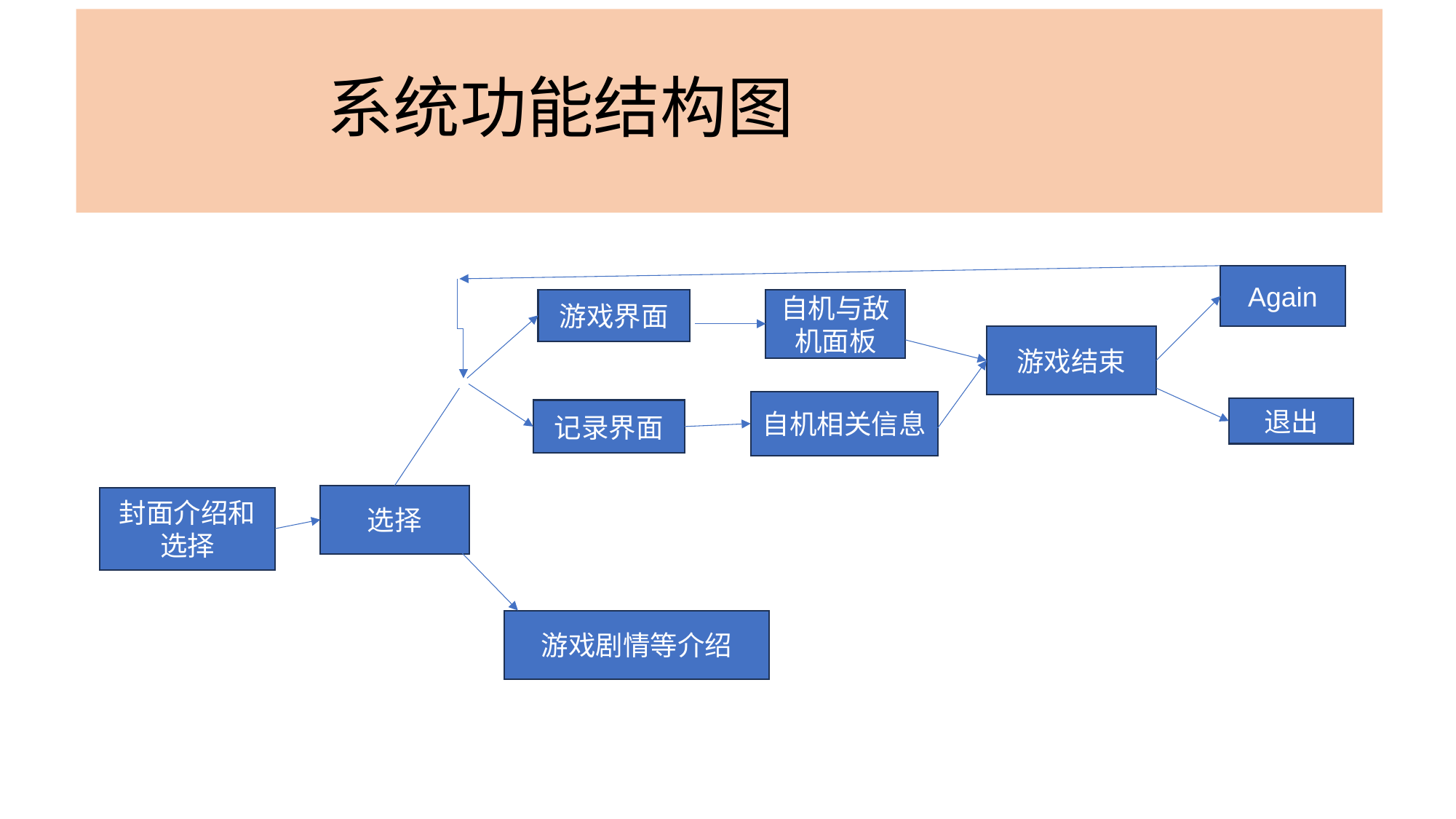

# 系统功能结构图

Again
游戏界面
自机与敌机面板
游戏结束
自机相关信息
退出
记录界面
选择
封面介绍和选择
游戏剧情等介绍